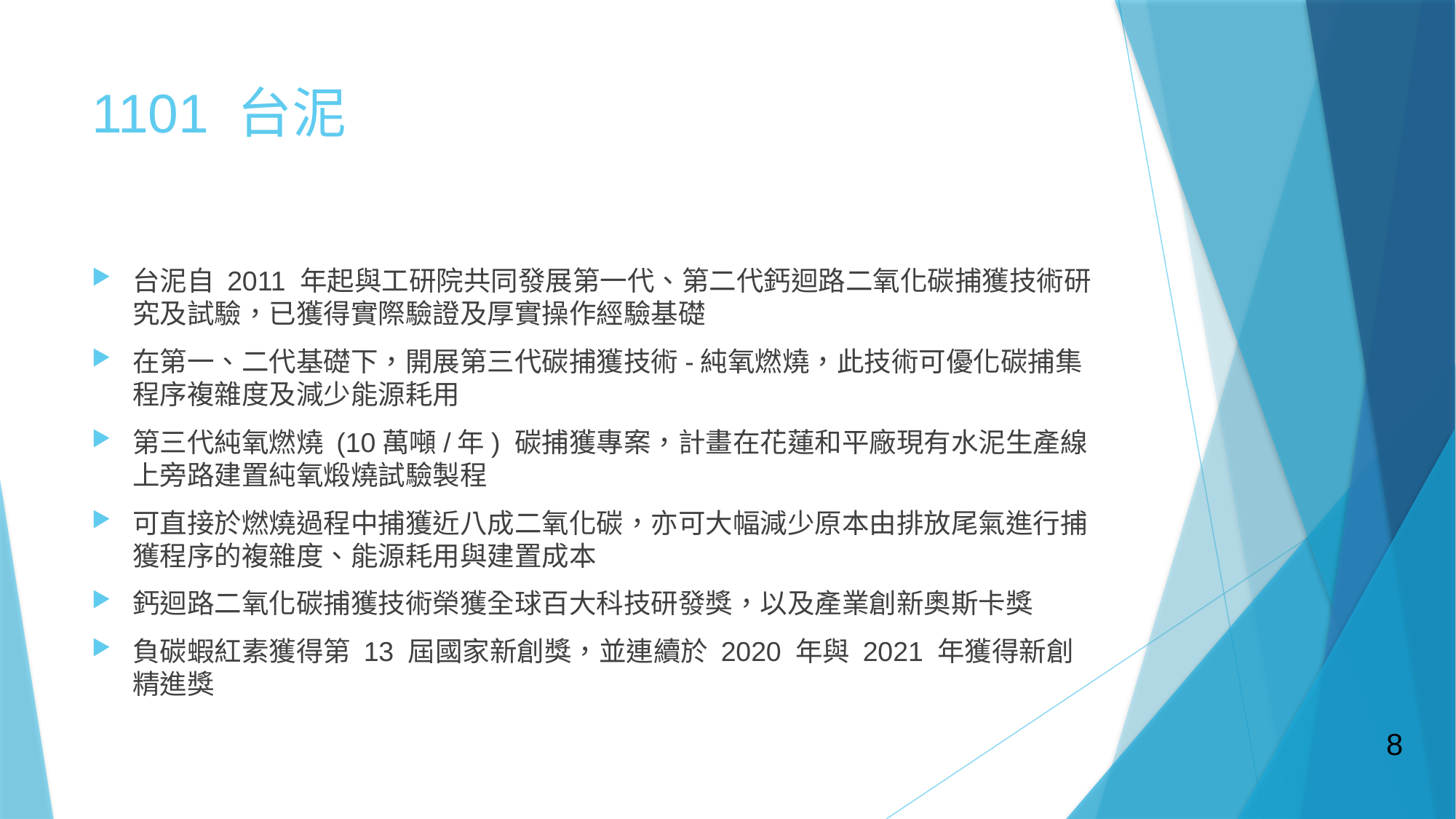

# 1101 台泥
台泥自 2011 年起與工研院共同發展第一代、第二代鈣迴路二氧化碳捕獲技術研究及試驗，已獲得實際驗證及厚實操作經驗基礎
在第一、二代基礎下，開展第三代碳捕獲技術-純氧燃燒，此技術可優化碳捕集程序複雜度及減少能源耗用
第三代純氧燃燒 (10萬噸/年) 碳捕獲專案，計畫在花蓮和平廠現有水泥生產線上旁路建置純氧煅燒試驗製程
可直接於燃燒過程中捕獲近八成二氧化碳，亦可大幅減少原本由排放尾氣進行捕獲程序的複雜度、能源耗用與建置成本
鈣迴路二氧化碳捕獲技術榮獲全球百大科技研發獎，以及產業創新奧斯卡獎
負碳蝦紅素獲得第 13 屆國家新創獎，並連續於 2020 年與 2021 年獲得新創精進獎

8